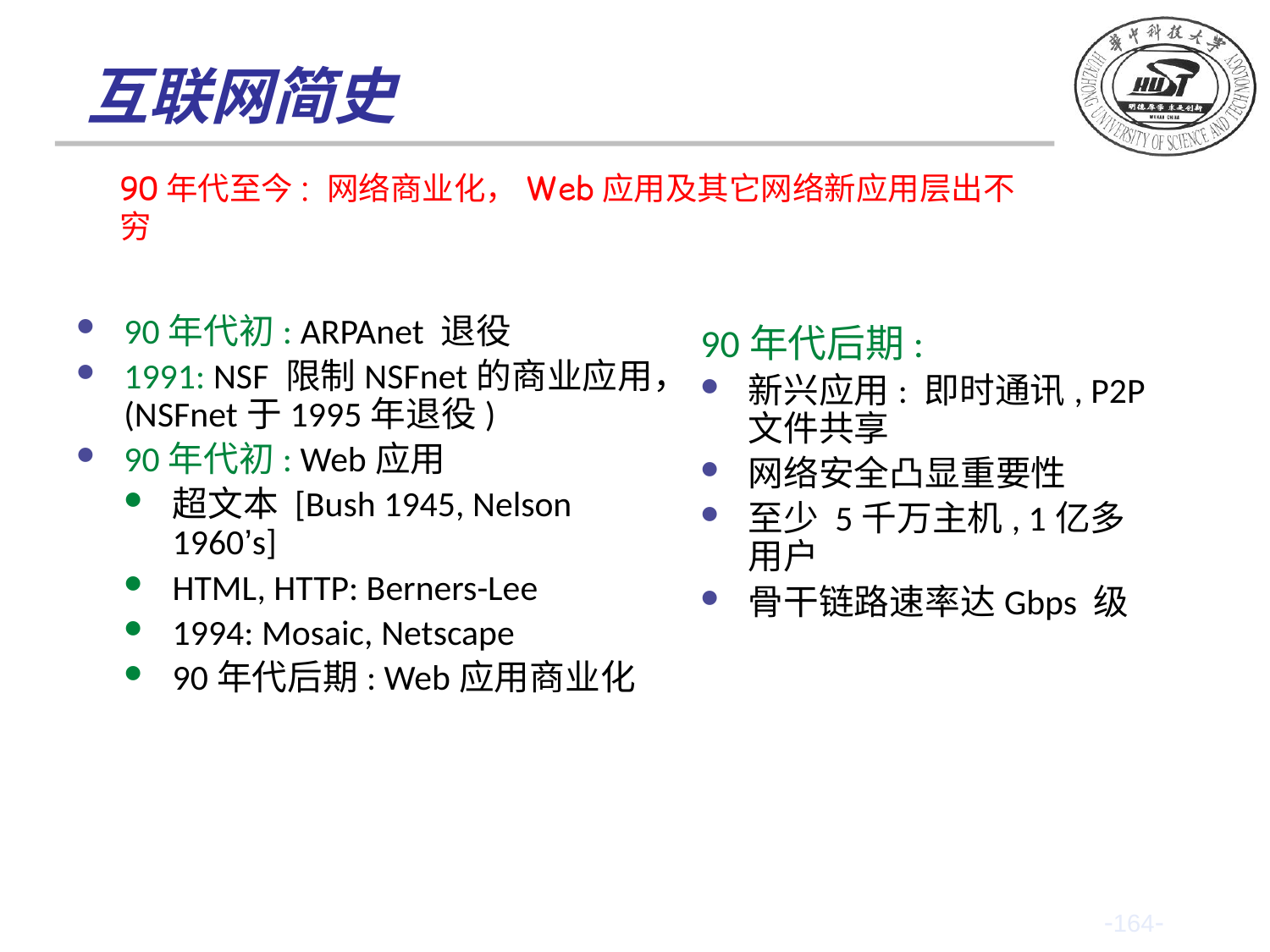

互联网简史
90年代至今: 网络商业化，Web应用及其它网络新应用层出不穷
90年代初: ARPAnet 退役
1991: NSF 限制NSFnet的商业应用，(NSFnet于1995年退役)
90年代初: Web应用
超文本 [Bush 1945, Nelson 1960’s]
HTML, HTTP: Berners-Lee
1994: Mosaic, Netscape
90年代后期: Web应用商业化

90年代后期:
新兴应用: 即时通讯, P2P 文件共享
网络安全凸显重要性
至少 5千万主机, 1亿多用户
骨干链路速率达Gbps 级

-164-